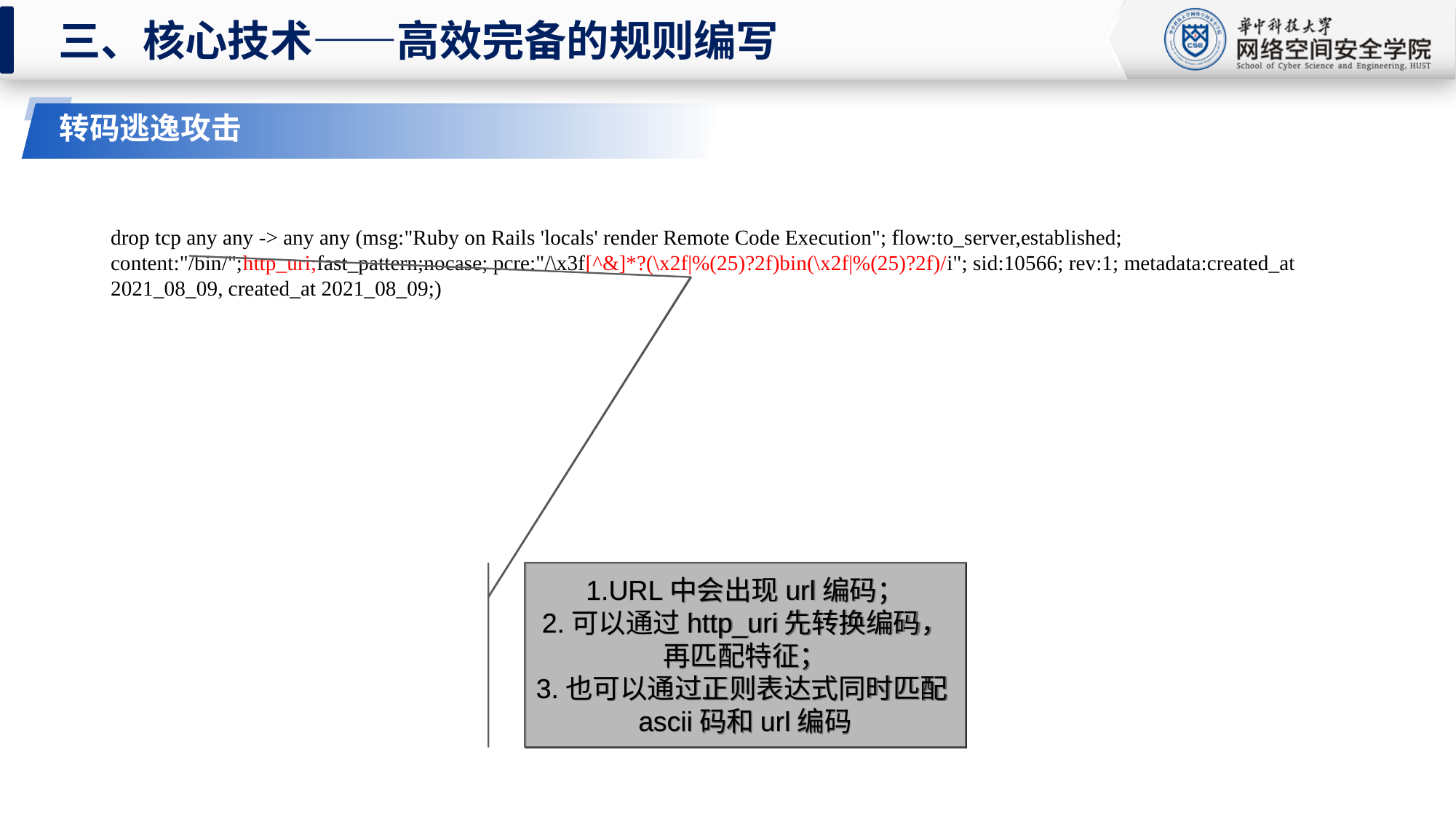

三、核心技术——高效完备的规则编写

转码逃逸攻击
drop tcp any any -> any any (msg:"Ruby on Rails 'locals' render Remote Code Execution"; flow:to_server,established; content:"/bin/";http_uri;fast_pattern;nocase; pcre:"/\x3f[^&]*?(\x2f|%(25)?2f)bin(\x2f|%(25)?2f)/i"; sid:10566; rev:1; metadata:created_at 2021_08_09, created_at 2021_08_09;)

1.URL中会出现url编码；
2.可以通过http_uri先转换编码，再匹配特征；
3.也可以通过正则表达式同时匹配ascii码和url编码